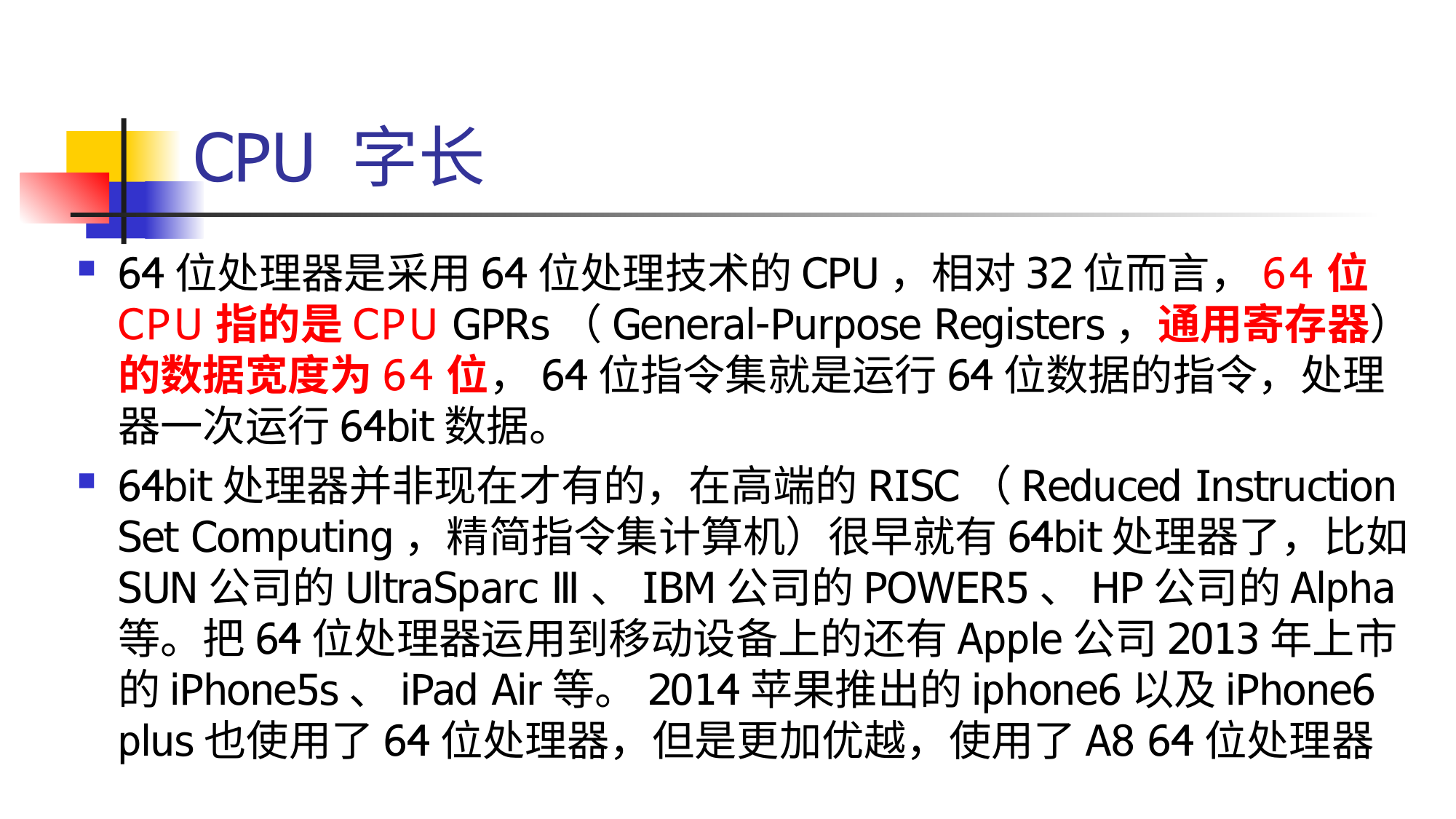

# CPU 字长
64位处理器是采用64位处理技术的CPU，相对32位而言，64位CPU指的是CPU GPRs（General-Purpose Registers，通用寄存器）的数据宽度为64位，64位指令集就是运行64位数据的指令，处理器一次运行64bit数据。
64bit处理器并非现在才有的，在高端的RISC（Reduced Instruction Set Computing，精简指令集计算机）很早就有64bit处理器了，比如SUN公司的UltraSparc Ⅲ、IBM公司的POWER5、HP公司的Alpha等。把64位处理器运用到移动设备上的还有Apple公司2013年上市的iPhone5s、iPad Air等。2014苹果推出的iphone6以及iPhone6 plus也使用了64位处理器，但是更加优越，使用了A8 64位处理器